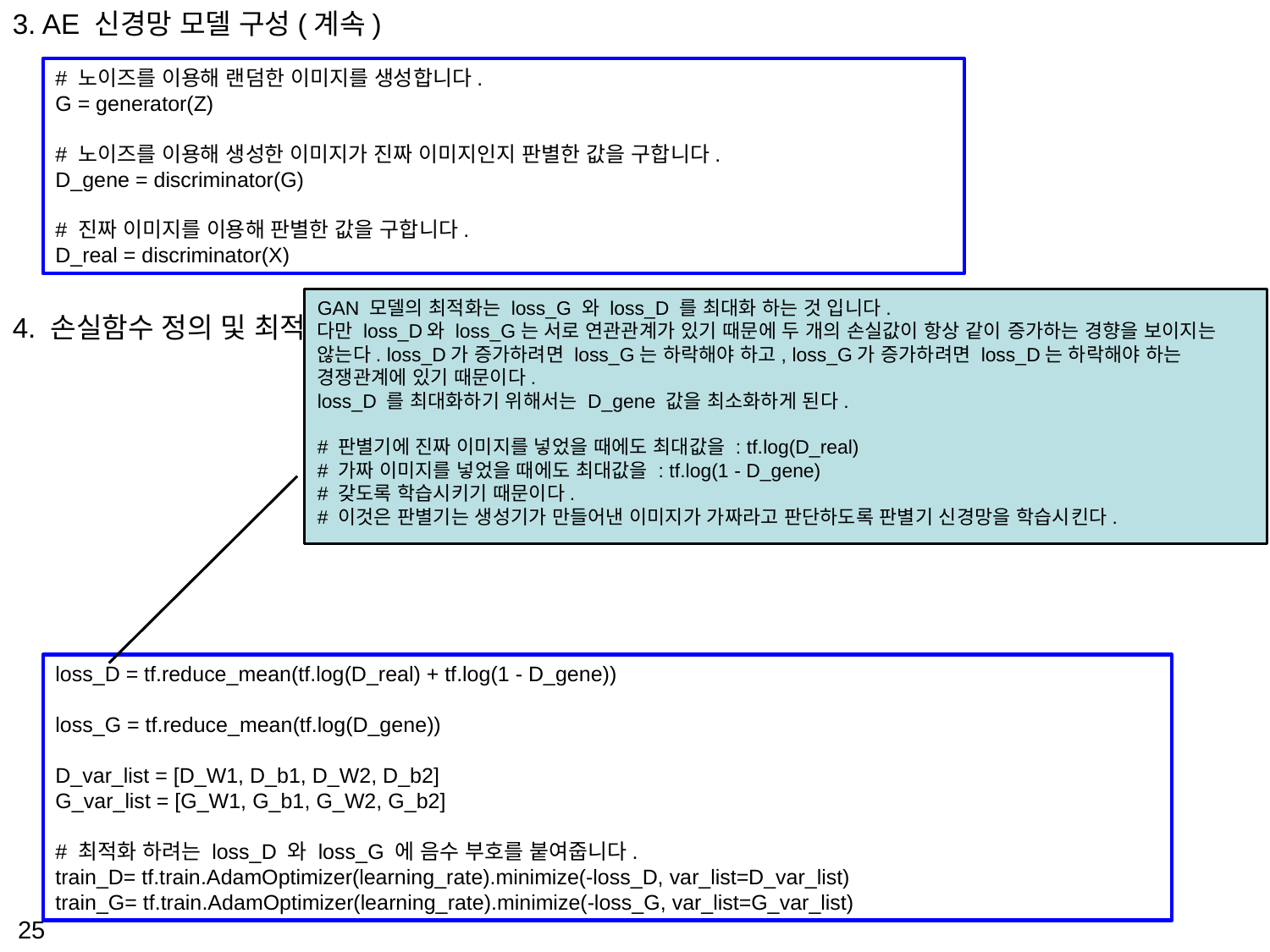

3. AE 신경망 모델 구성(계속)

4. 손실함수 정의 및 최적화

# 노이즈를 이용해 랜덤한 이미지를 생성합니다.
G = generator(Z)

# 노이즈를 이용해 생성한 이미지가 진짜 이미지인지 판별한 값을 구합니다.
D_gene = discriminator(G)

# 진짜 이미지를 이용해 판별한 값을 구합니다.
D_real = discriminator(X)
GAN 모델의 최적화는 loss_G 와 loss_D 를 최대화 하는 것 입니다.
다만 loss_D와 loss_G는 서로 연관관계가 있기 때문에 두 개의 손실값이 항상 같이 증가하는 경향을 보이지는 않는다. loss_D가 증가하려면 loss_G는 하락해야 하고, loss_G가 증가하려면 loss_D는 하락해야 하는 경쟁관계에 있기 때문이다.
loss_D 를 최대화하기 위해서는 D_gene 값을 최소화하게 된다.

# 판별기에 진짜 이미지를 넣었을 때에도 최대값을 : tf.log(D_real)
# 가짜 이미지를 넣었을 때에도 최대값을 : tf.log(1 - D_gene)
# 갖도록 학습시키기 때문이다.
# 이것은 판별기는 생성기가 만들어낸 이미지가 가짜라고 판단하도록 판별기 신경망을 학습시킨다.
loss_D = tf.reduce_mean(tf.log(D_real) + tf.log(1 - D_gene))

loss_G = tf.reduce_mean(tf.log(D_gene))

D_var_list = [D_W1, D_b1, D_W2, D_b2]
G_var_list = [G_W1, G_b1, G_W2, G_b2]

# 최적화 하려는 loss_D 와 loss_G 에 음수 부호를 붙여줍니다.
train_D= tf.train.AdamOptimizer(learning_rate).minimize(-loss_D, var_list=D_var_list)
train_G= tf.train.AdamOptimizer(learning_rate).minimize(-loss_G, var_list=G_var_list)
25